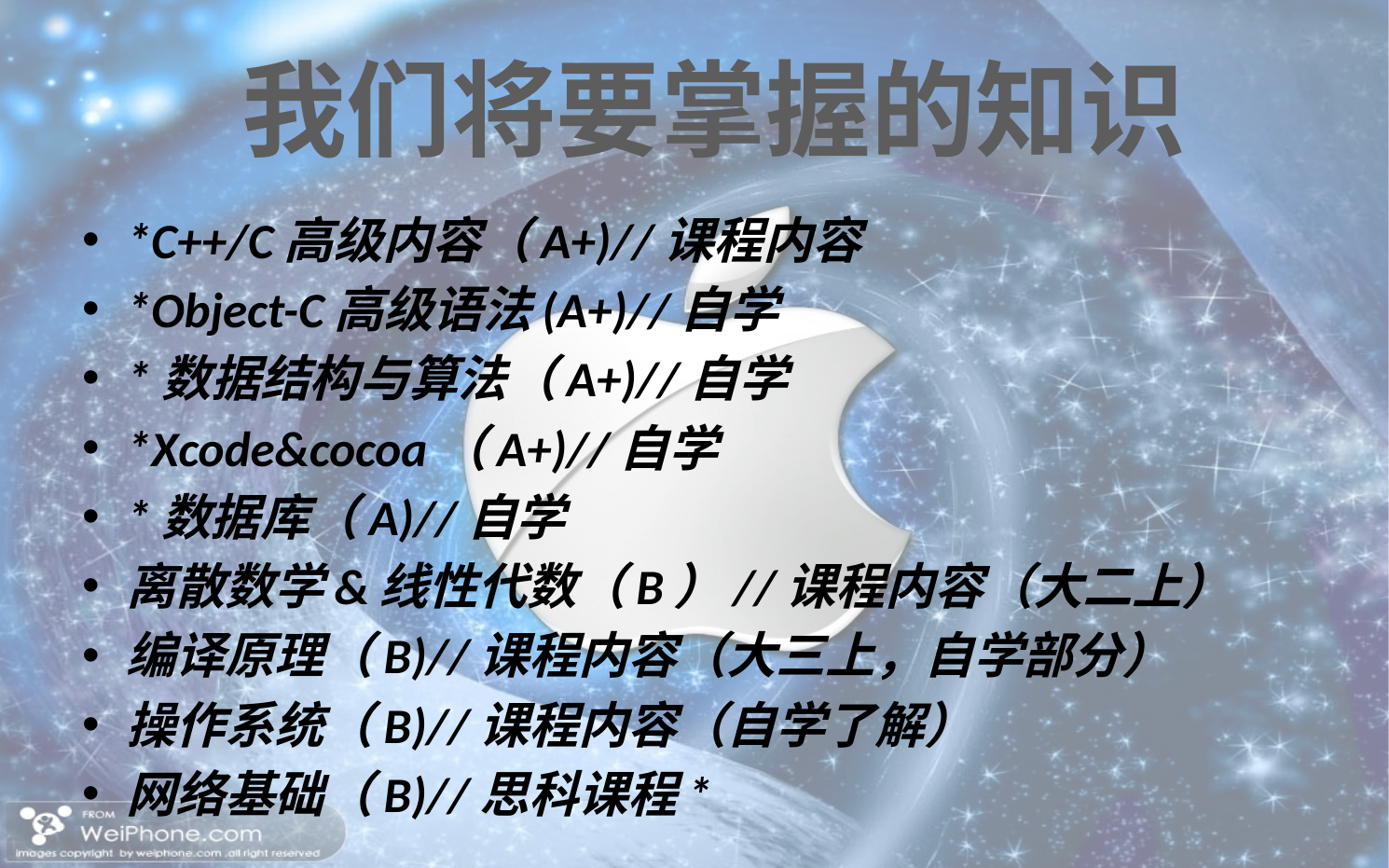

#
我们将要掌握的知识
*C++/C高级内容（A+)//课程内容
*Object-C高级语法(A+)//自学
*数据结构与算法（A+)//自学
*Xcode&cocoa（A+)//自学
*数据库（A)//自学
离散数学&线性代数（B）//课程内容（大二上）
编译原理（B)//课程内容（大三上，自学部分）
操作系统（B)//课程内容（自学了解）
网络基础（B)//思科课程*